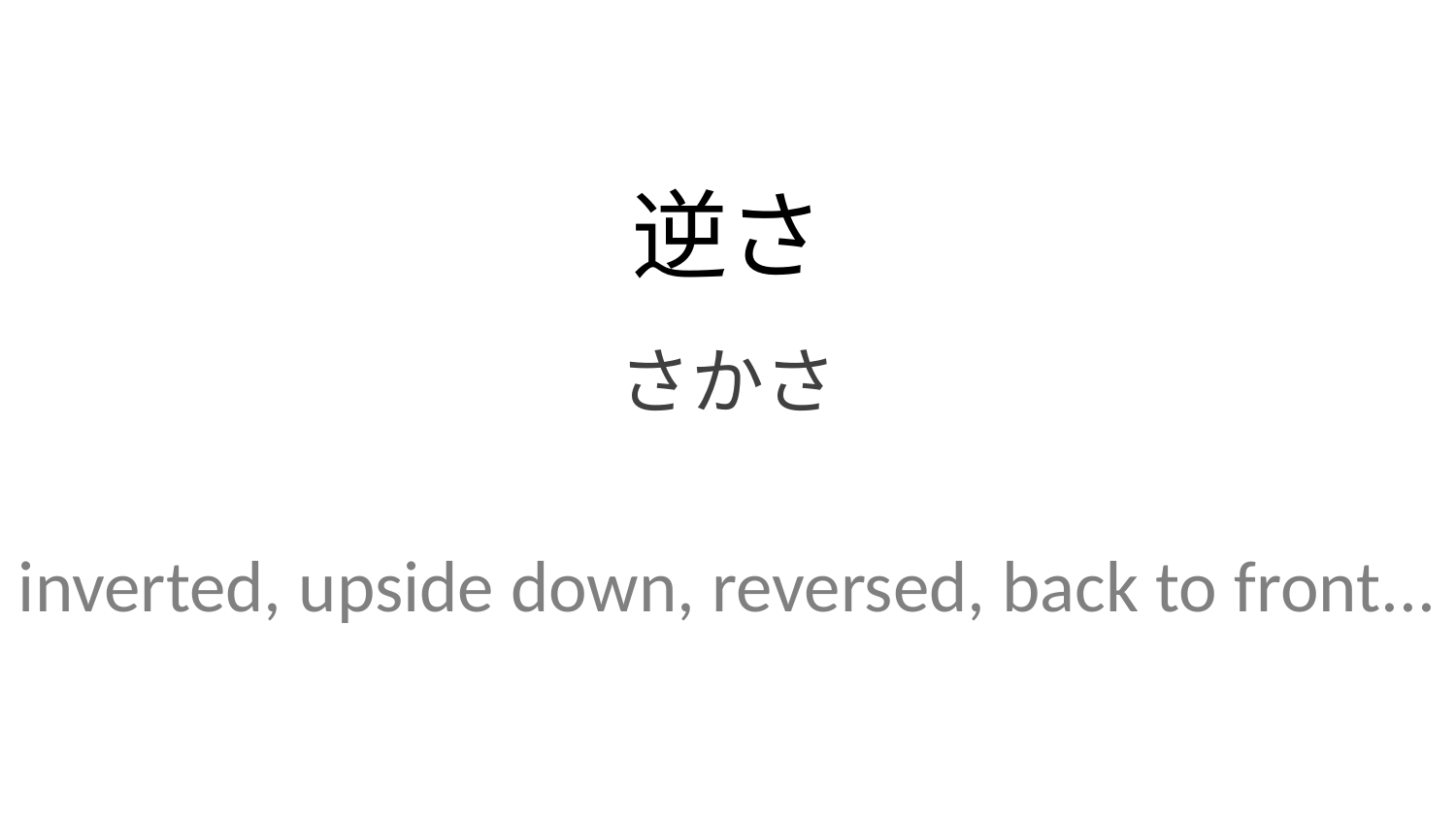

逆さ

さかさ
inverted, upside down, reversed, back to front...